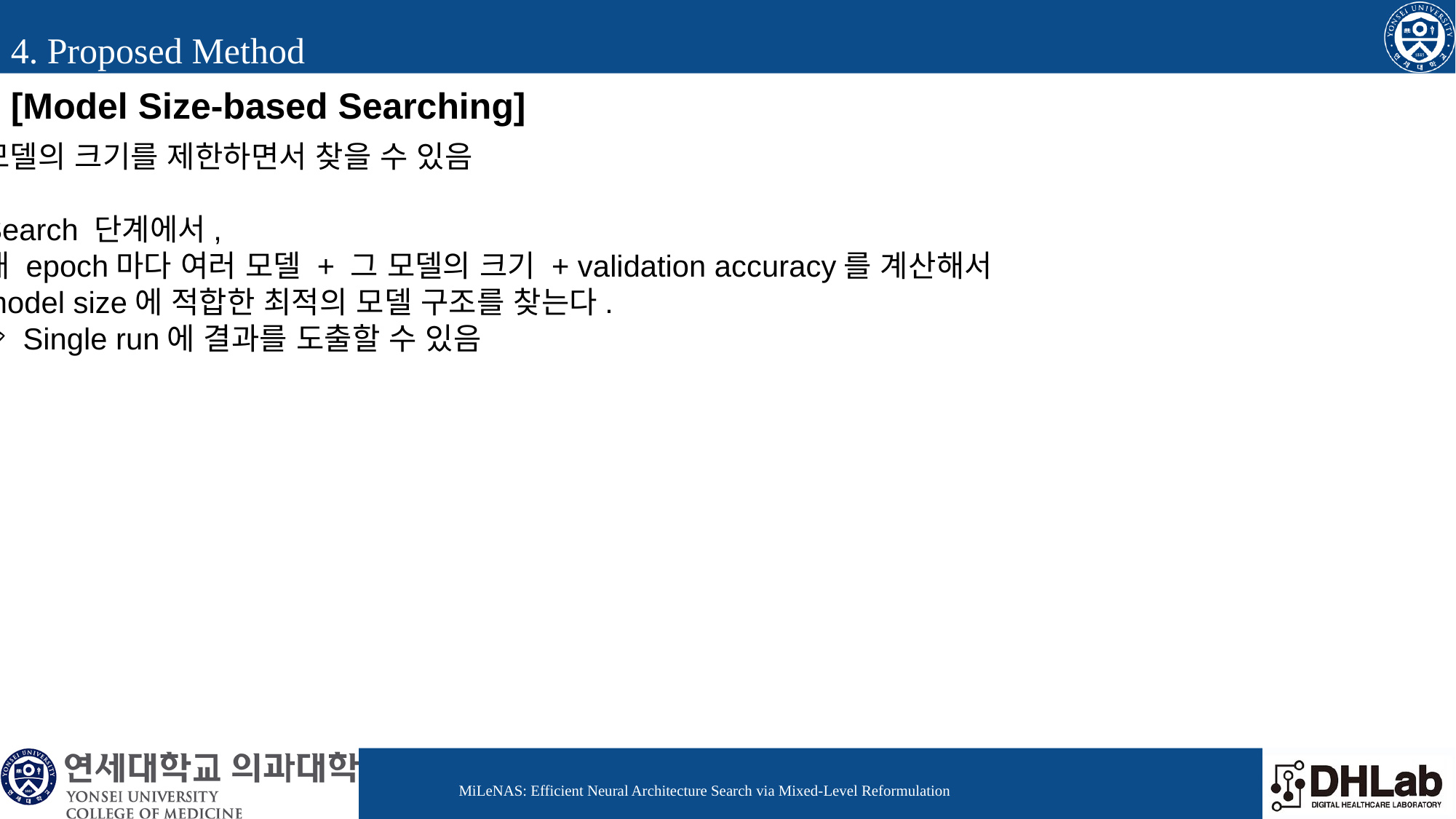

4. Proposed Method
[Model Size-based Searching]
모델의 크기를 제한하면서 찾을 수 있음

Search 단계에서,
매 epoch마다 여러 모델 + 그 모델의 크기 + validation accuracy를 계산해서
model size에 적합한 최적의 모델 구조를 찾는다.
Single run에 결과를 도출할 수 있음